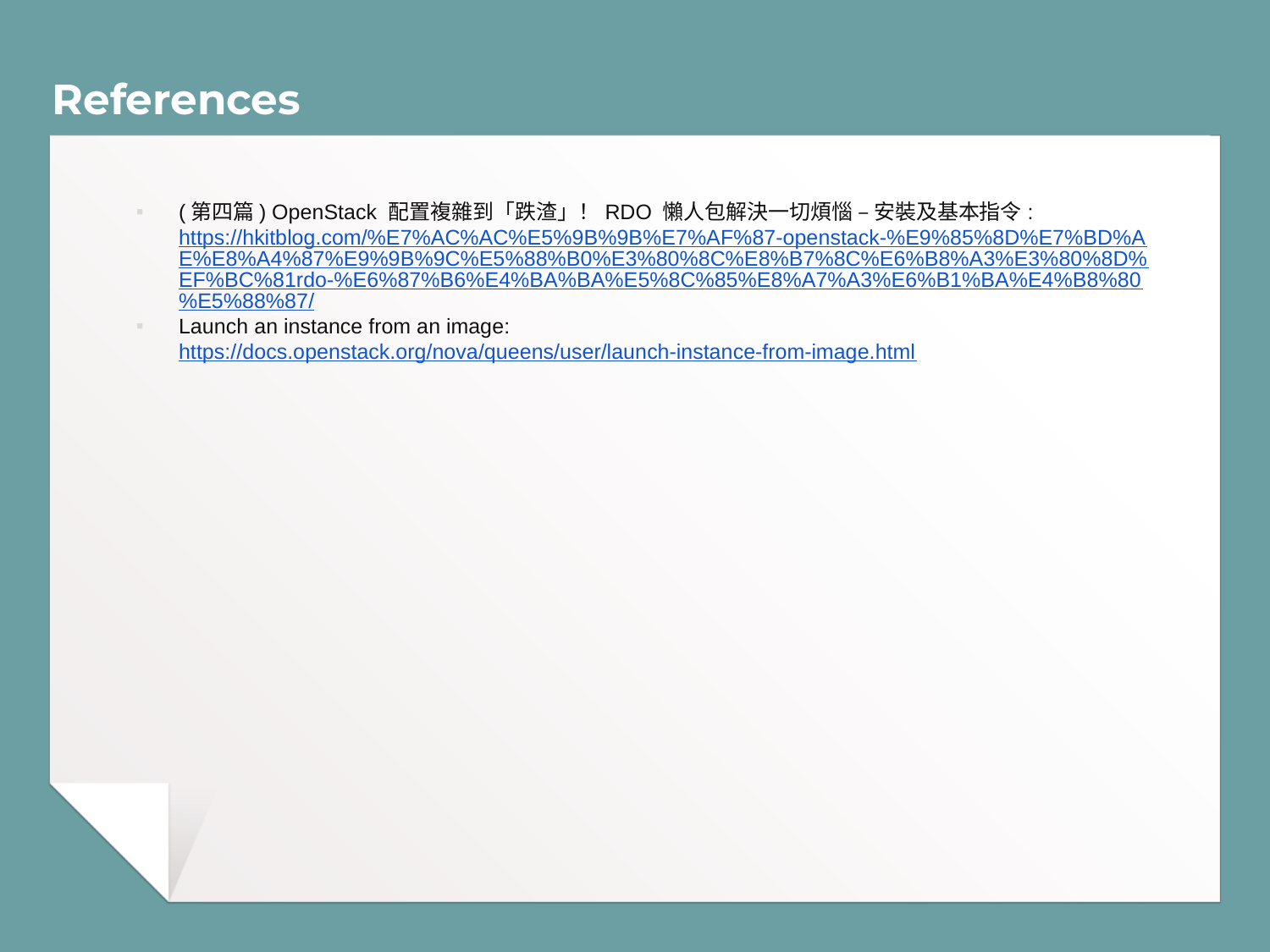

# References
(第四篇) OpenStack 配置複雜到「跌渣」！RDO 懶人包解決一切煩惱 – 安裝及基本指令:https://hkitblog.com/%E7%AC%AC%E5%9B%9B%E7%AF%87-openstack-%E9%85%8D%E7%BD%AE%E8%A4%87%E9%9B%9C%E5%88%B0%E3%80%8C%E8%B7%8C%E6%B8%A3%E3%80%8D%EF%BC%81rdo-%E6%87%B6%E4%BA%BA%E5%8C%85%E8%A7%A3%E6%B1%BA%E4%B8%80%E5%88%87/
Launch an instance from an image: https://docs.openstack.org/nova/queens/user/launch-instance-from-image.html